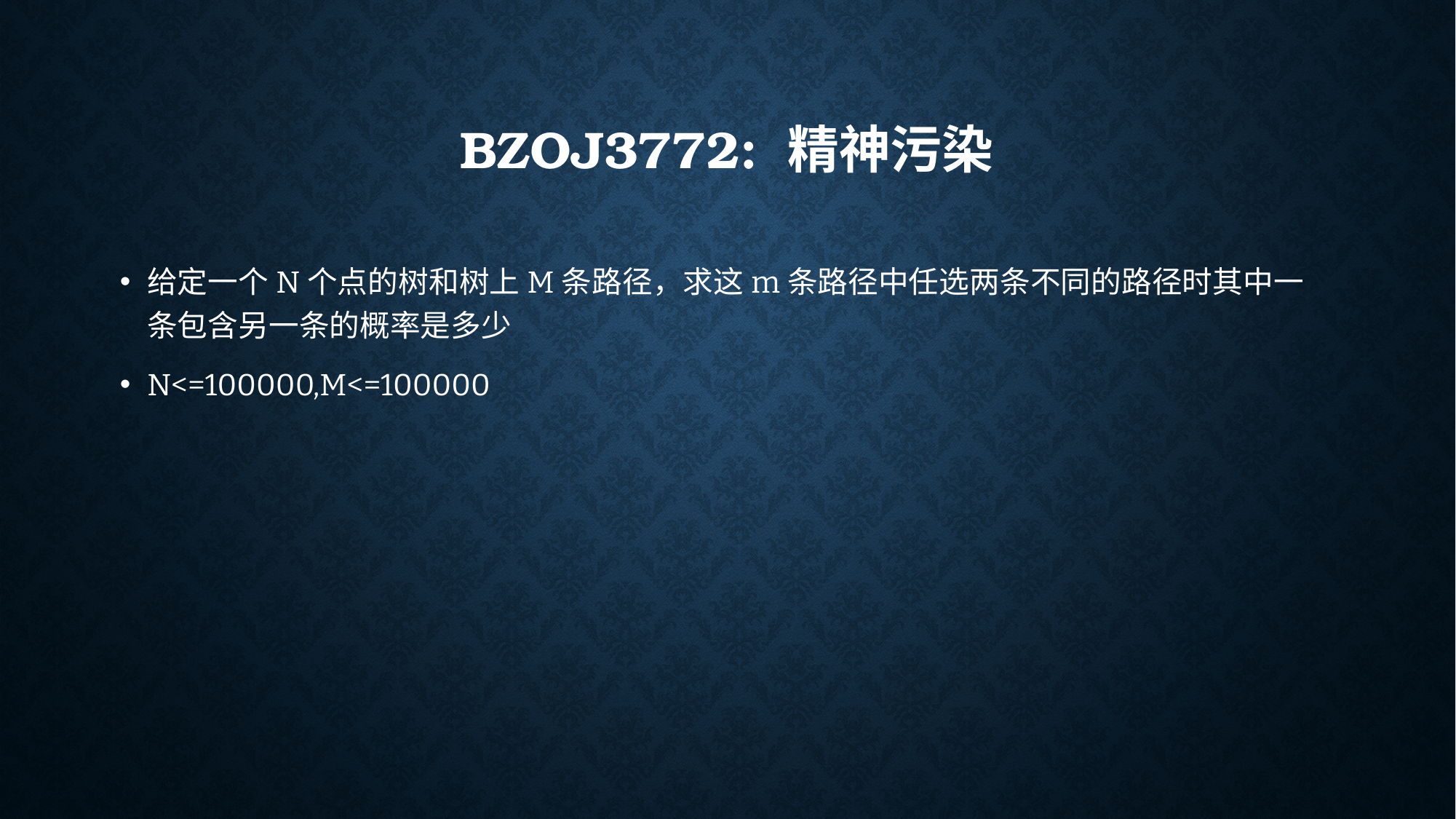

# BZOJ3772: 精神污染
给定一个N个点的树和树上M条路径，求这m条路径中任选两条不同的路径时其中一条包含另一条的概率是多少
N<=100000,M<=100000